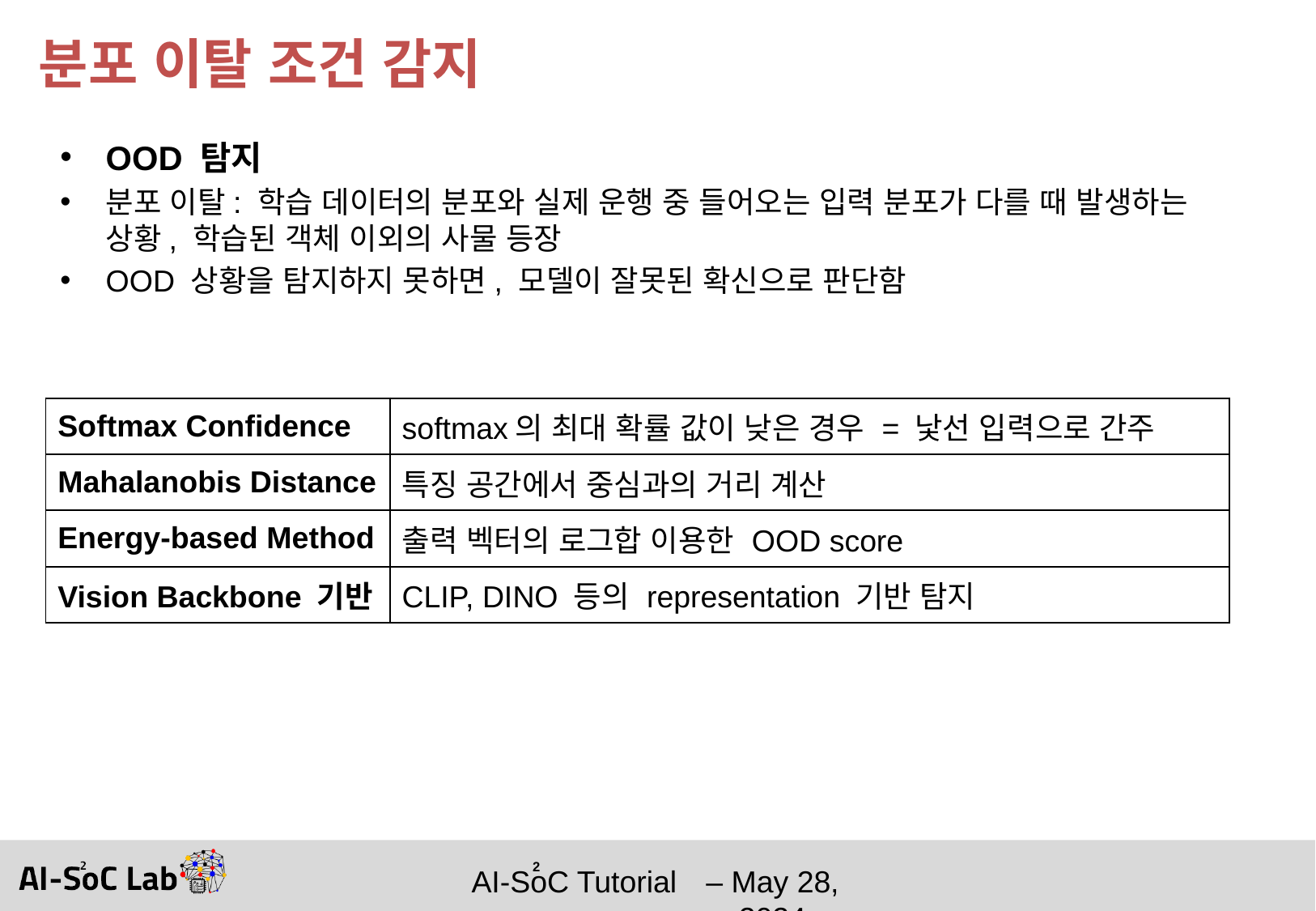

# 분포 이탈 조건 감지
OOD 탐지
분포 이탈: 학습 데이터의 분포와 실제 운행 중 들어오는 입력 분포가 다를 때 발생하는 상황, 학습된 객체 이외의 사물 등장
OOD 상황을 탐지하지 못하면, 모델이 잘못된 확신으로 판단함
| Softmax Confidence | softmax의 최대 확률 값이 낮은 경우 = 낯선 입력으로 간주 |
| --- | --- |
| Mahalanobis Distance | 특징 공간에서 중심과의 거리 계산 |
| Energy-based Method | 출력 벡터의 로그합 이용한 OOD score |
| Vision Backbone 기반 | CLIP, DINO 등의 representation 기반 탐지 |